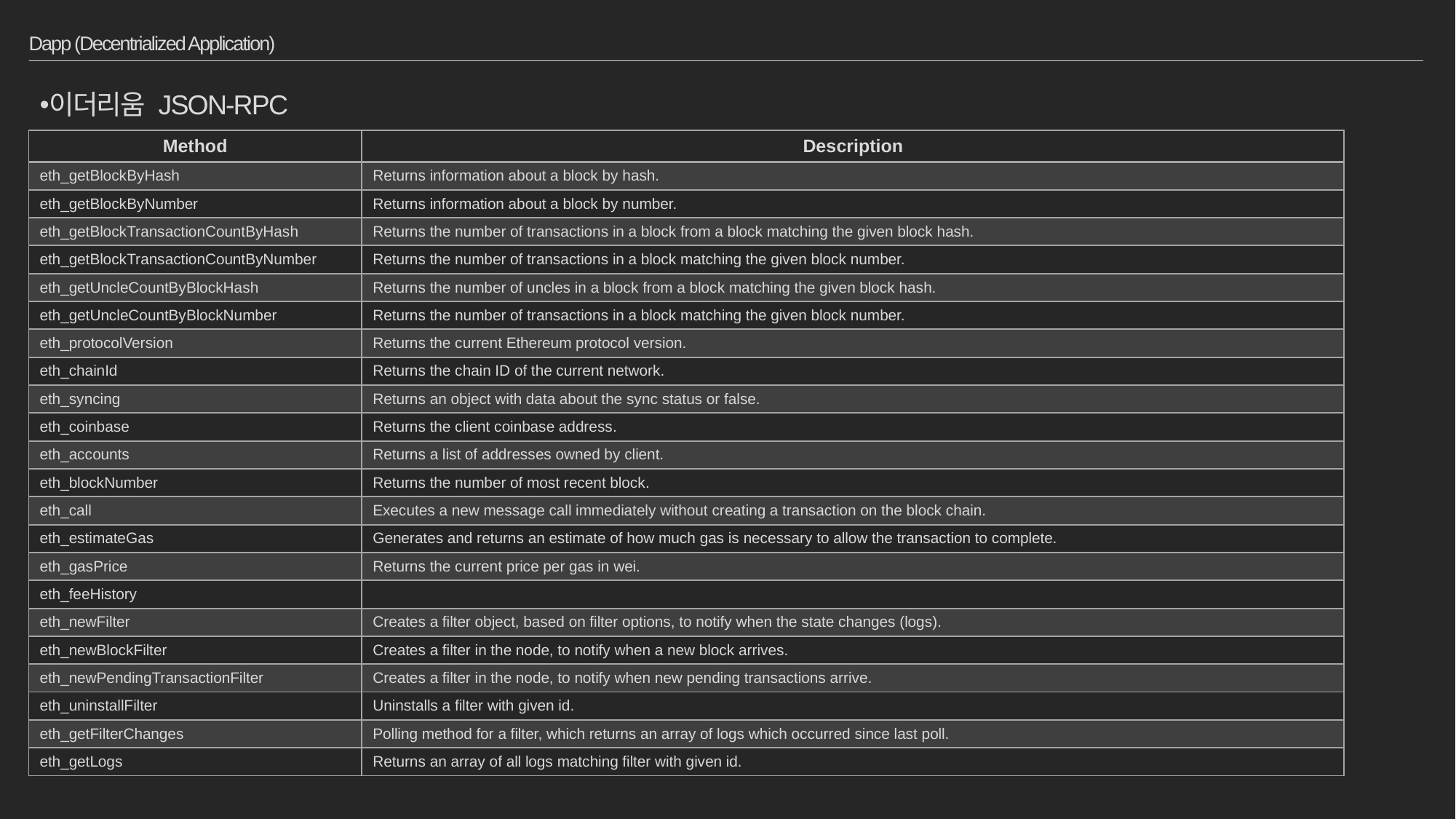

# Dapp (Decentrialized Application)
이더리움 JSON-RPC

| Method | Description |
| --- | --- |
| eth\_getBlockByHash | Returns information about a block by hash. |
| eth\_getBlockByNumber | Returns information about a block by number. |
| eth\_getBlockTransactionCountByHash | Returns the number of transactions in a block from a block matching the given block hash. |
| eth\_getBlockTransactionCountByNumber | Returns the number of transactions in a block matching the given block number. |
| eth\_getUncleCountByBlockHash | Returns the number of uncles in a block from a block matching the given block hash. |
| eth\_getUncleCountByBlockNumber | Returns the number of transactions in a block matching the given block number. |
| eth\_protocolVersion | Returns the current Ethereum protocol version. |
| eth\_chainId | Returns the chain ID of the current network. |
| eth\_syncing | Returns an object with data about the sync status or false. |
| eth\_coinbase | Returns the client coinbase address. |
| eth\_accounts | Returns a list of addresses owned by client. |
| eth\_blockNumber | Returns the number of most recent block. |
| eth\_call | Executes a new message call immediately without creating a transaction on the block chain. |
| eth\_estimateGas | Generates and returns an estimate of how much gas is necessary to allow the transaction to complete. |
| eth\_gasPrice | Returns the current price per gas in wei. |
| eth\_feeHistory |  |
| eth\_newFilter | Creates a filter object, based on filter options, to notify when the state changes (logs). |
| eth\_newBlockFilter | Creates a filter in the node, to notify when a new block arrives. |
| eth\_newPendingTransactionFilter | Creates a filter in the node, to notify when new pending transactions arrive. |
| eth\_uninstallFilter | Uninstalls a filter with given id. |
| eth\_getFilterChanges | Polling method for a filter, which returns an array of logs which occurred since last poll. |
| eth\_getLogs | Returns an array of all logs matching filter with given id. |